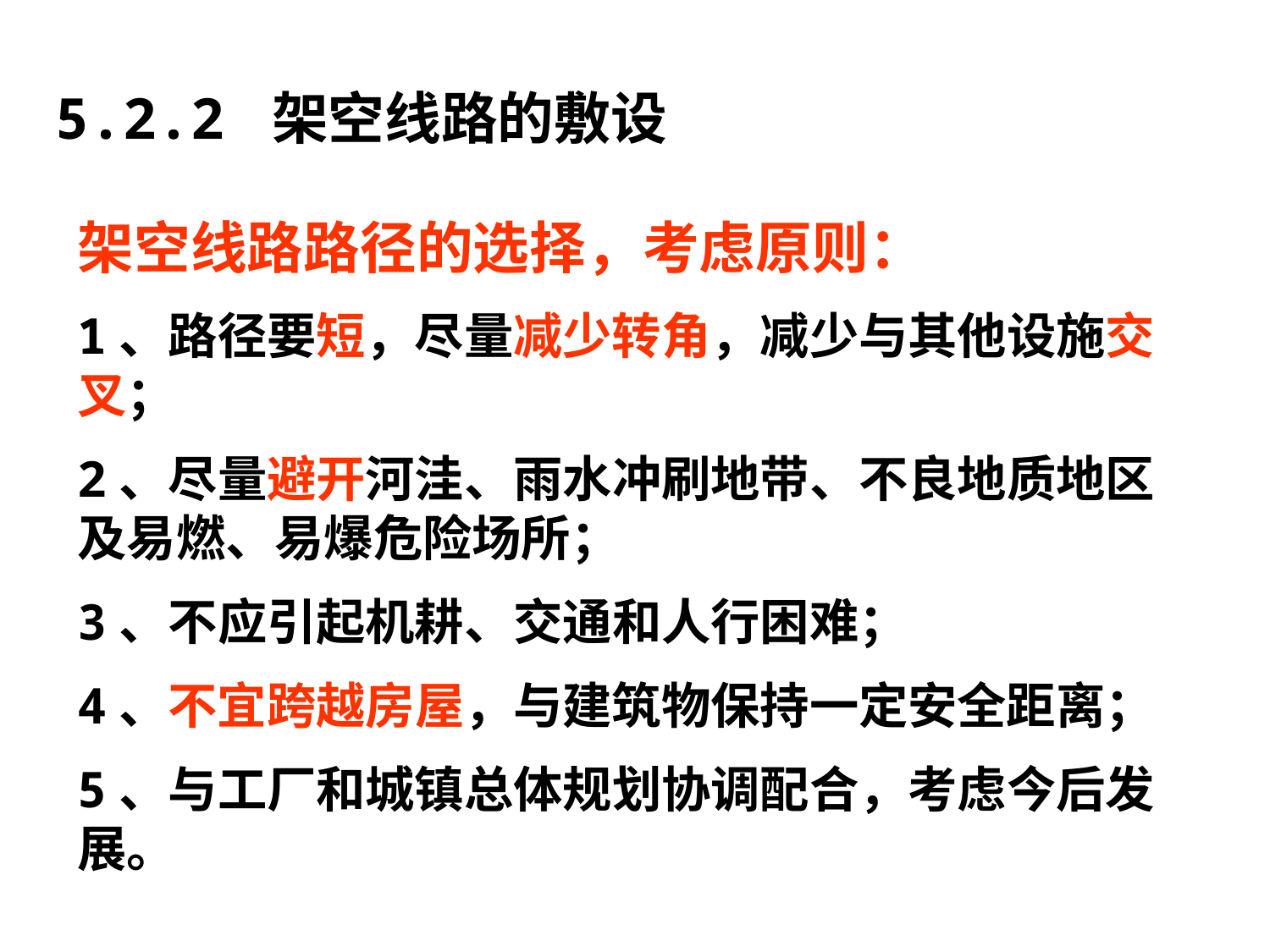

# 5.2.2 架空线路的敷设

架空线路路径的选择，考虑原则：
1、路径要短，尽量减少转角，减少与其他设施交叉；
2、尽量避开河洼、雨水冲刷地带、不良地质地区及易燃、易爆危险场所；
3、不应引起机耕、交通和人行困难；
4、不宜跨越房屋，与建筑物保持一定安全距离；
5、与工厂和城镇总体规划协调配合，考虑今后发展。